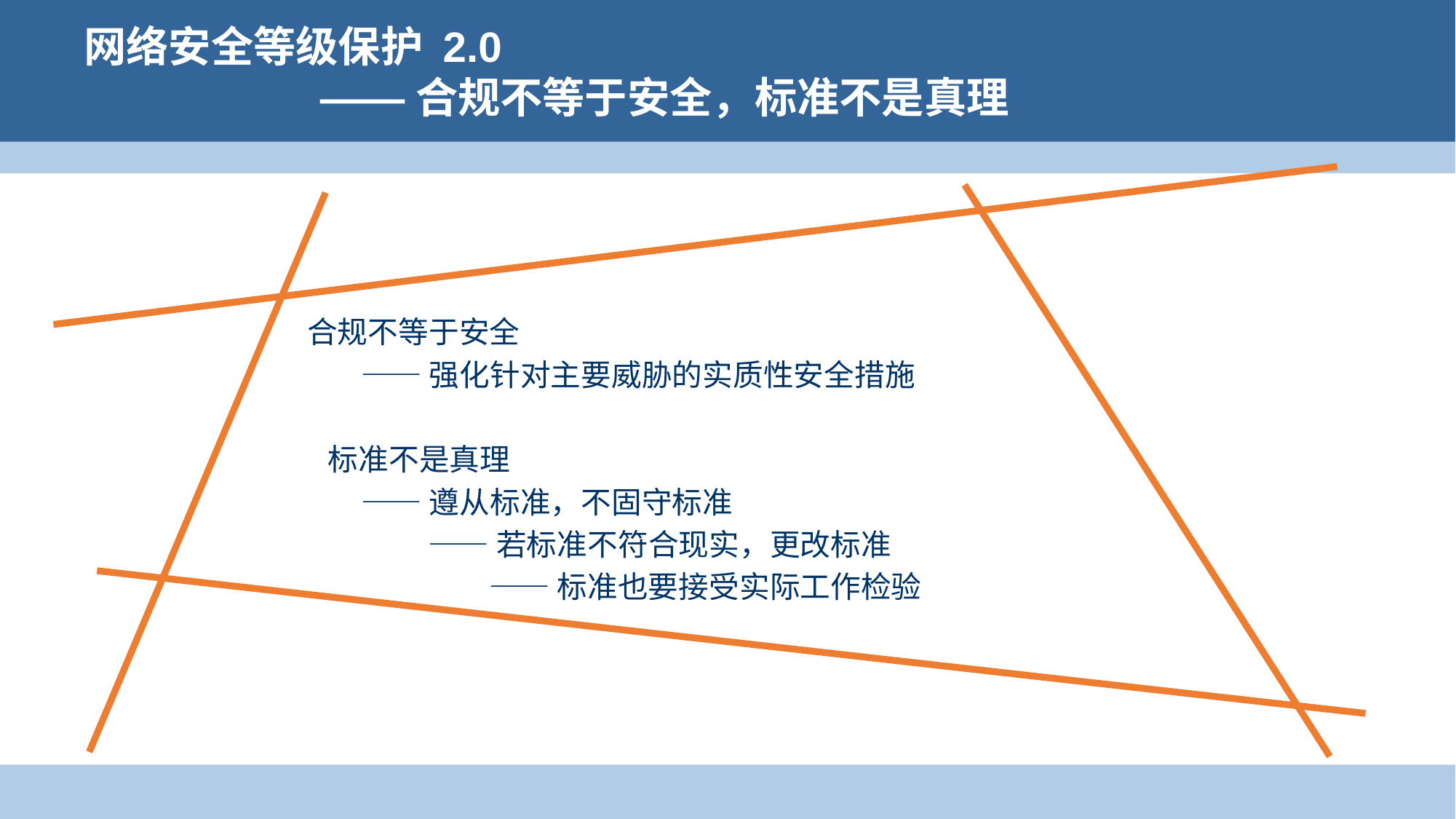

网络安全等级保护 2.0
                    ——合规不等于安全，标准不是真理

合规不等于安全
        ——强化针对主要威胁的实质性安全措施

  标准不是真理
        ——遵从标准，不固守标准
                  ——若标准不符合现实，更改标准
                           ——标准也要接受实际工作检验